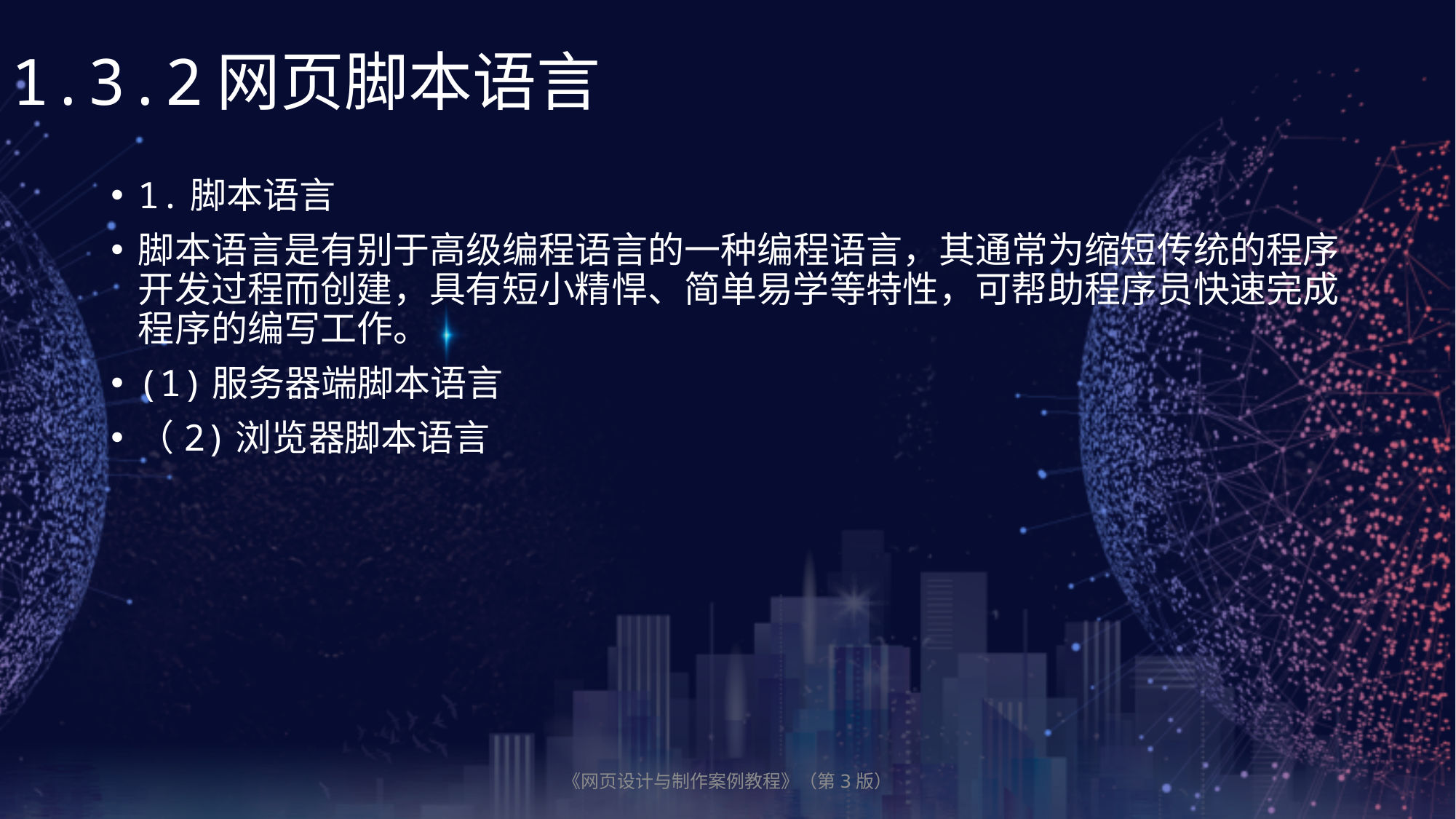

1.3.2网页脚本语言
1.脚本语言
脚本语言是有别于高级编程语言的一种编程语言，其通常为缩短传统的程序开发过程而创建，具有短小精悍、简单易学等特性，可帮助程序员快速完成程序的编写工作。
(1)服务器端脚本语言
（2)浏览器脚本语言
《网页设计与制作案例教程》（第3版）